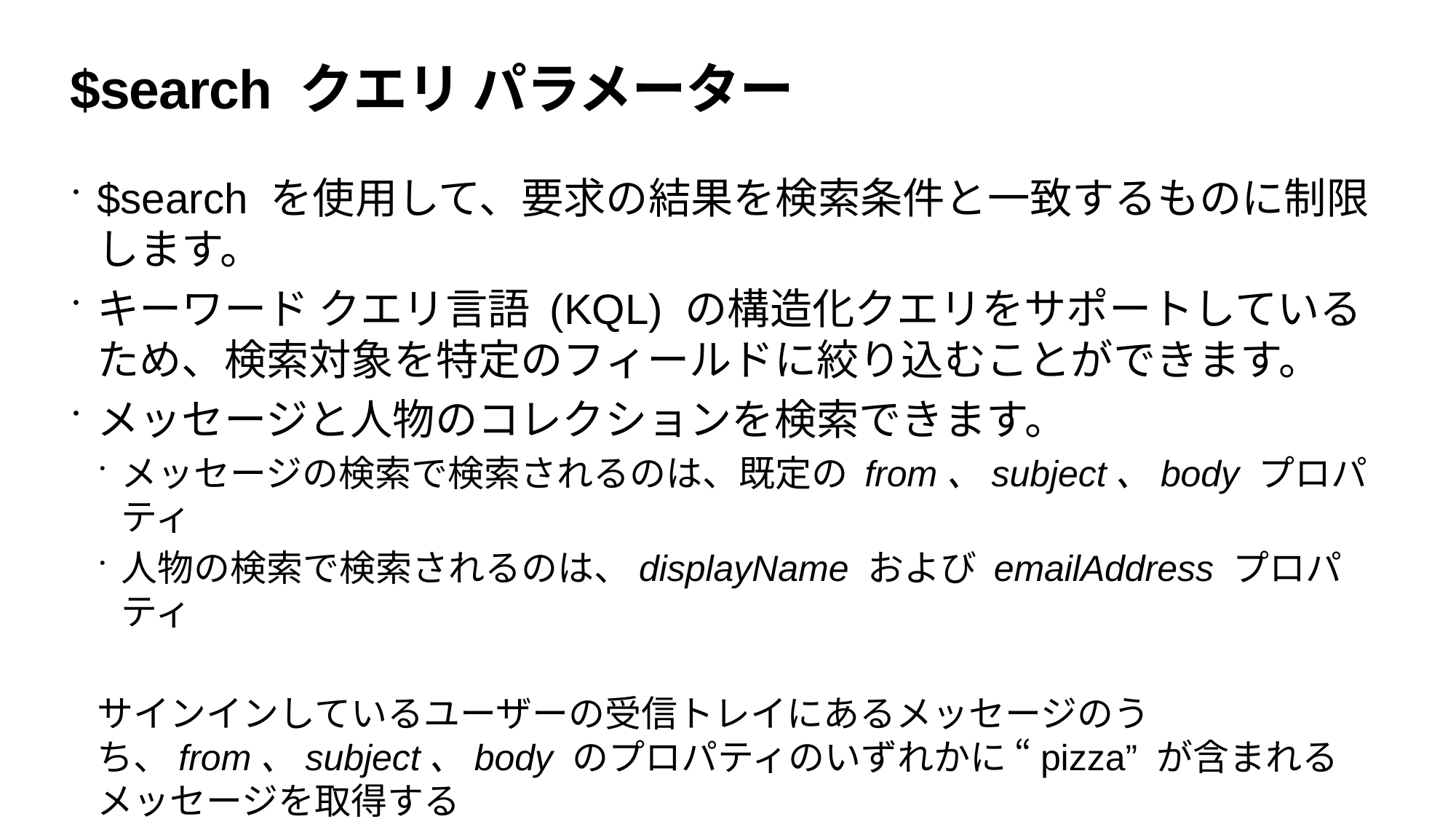

# $search クエリ パラメーター
$search を使用して、要求の結果を検索条件と一致するものに制限します。
キーワード クエリ言語 (KQL) の構造化クエリをサポートしているため、検索対象を特定のフィールドに絞り込むことができます。
メッセージと人物のコレクションを検索できます。
メッセージの検索で検索されるのは、既定の from、subject、body プロパティ
人物の検索で検索されるのは、displayName および emailAddress プロパティ

サインインしているユーザーの受信トレイにあるメッセージのうち、from、subject、body のプロパティのいずれかに “pizza” が含まれるメッセージを取得する
	GET https://graph.microsoft.com/v1.0/me/messages?$search="pizza"